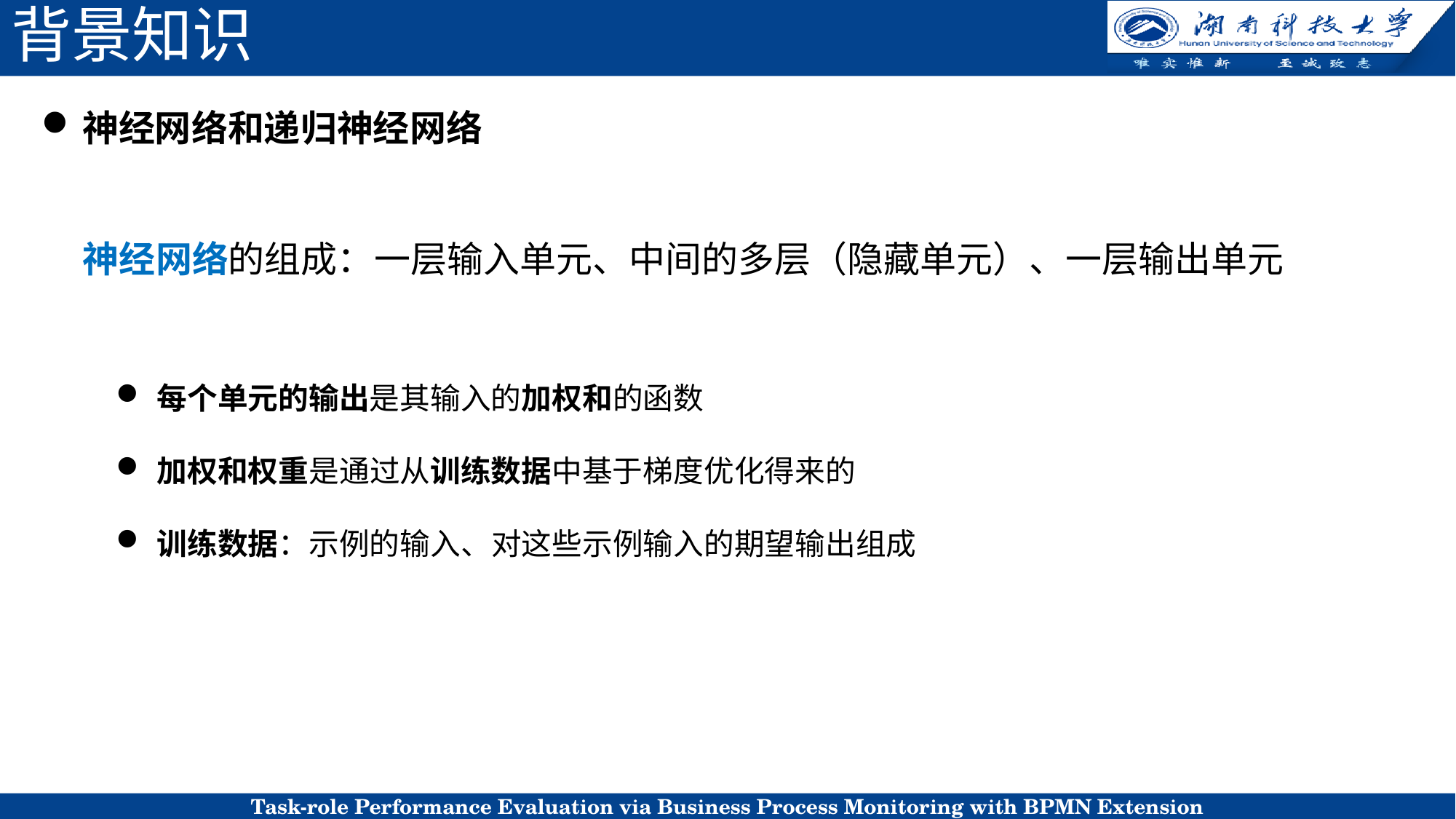

# 背景知识
神经网络和递归神经网络

    神经网络的组成：一层输入单元、中间的多层（隐藏单元）、一层输出单元

每个单元的输出是其输入的加权和的函数

加权和权重是通过从训练数据中基于梯度优化得来的

训练数据：示例的输入、对这些示例输入的期望输出组成